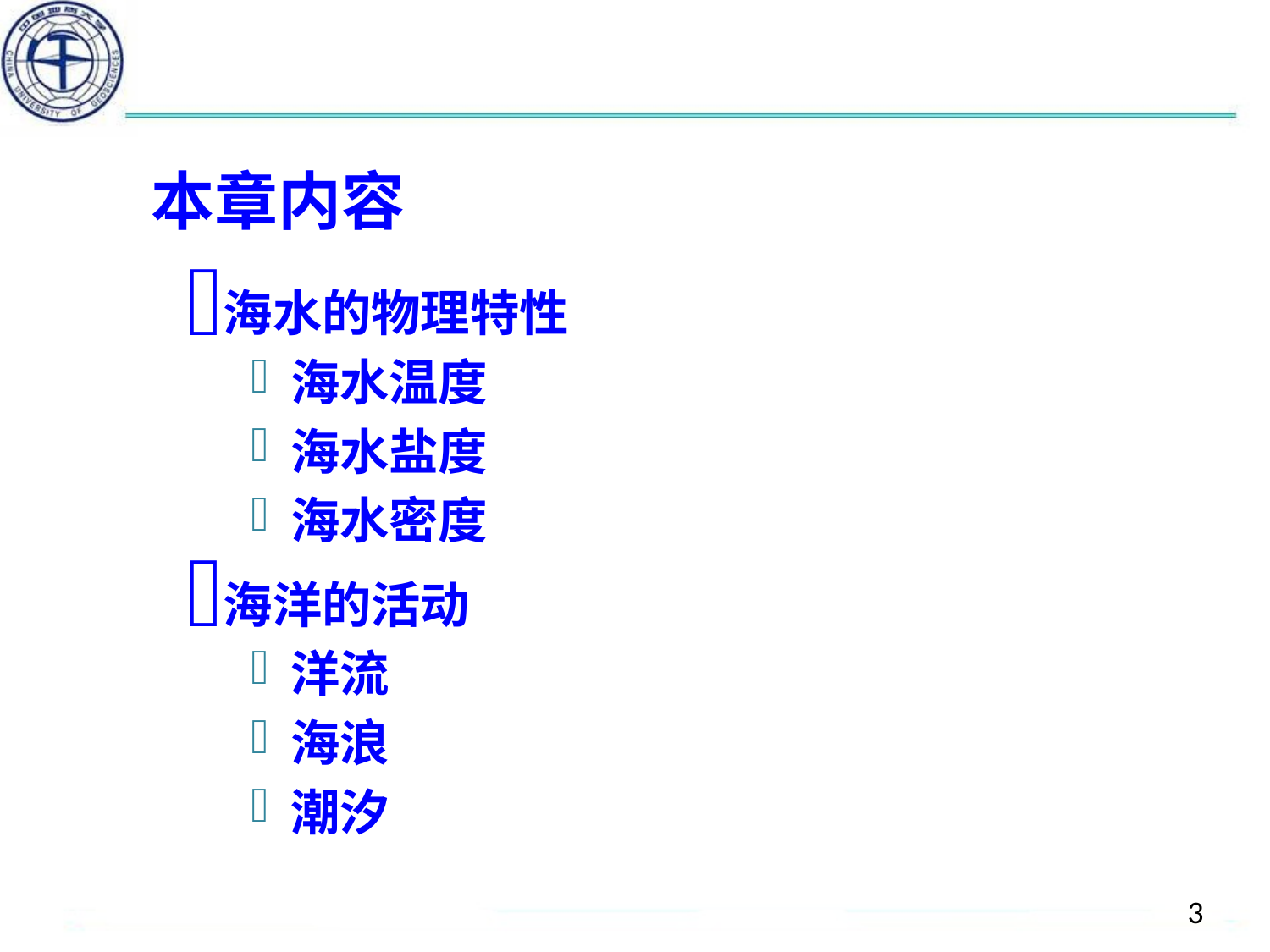

#
本章内容
海水的物理特性
海水温度
海水盐度
海水密度
海洋的活动
洋流
海浪
潮汐
3